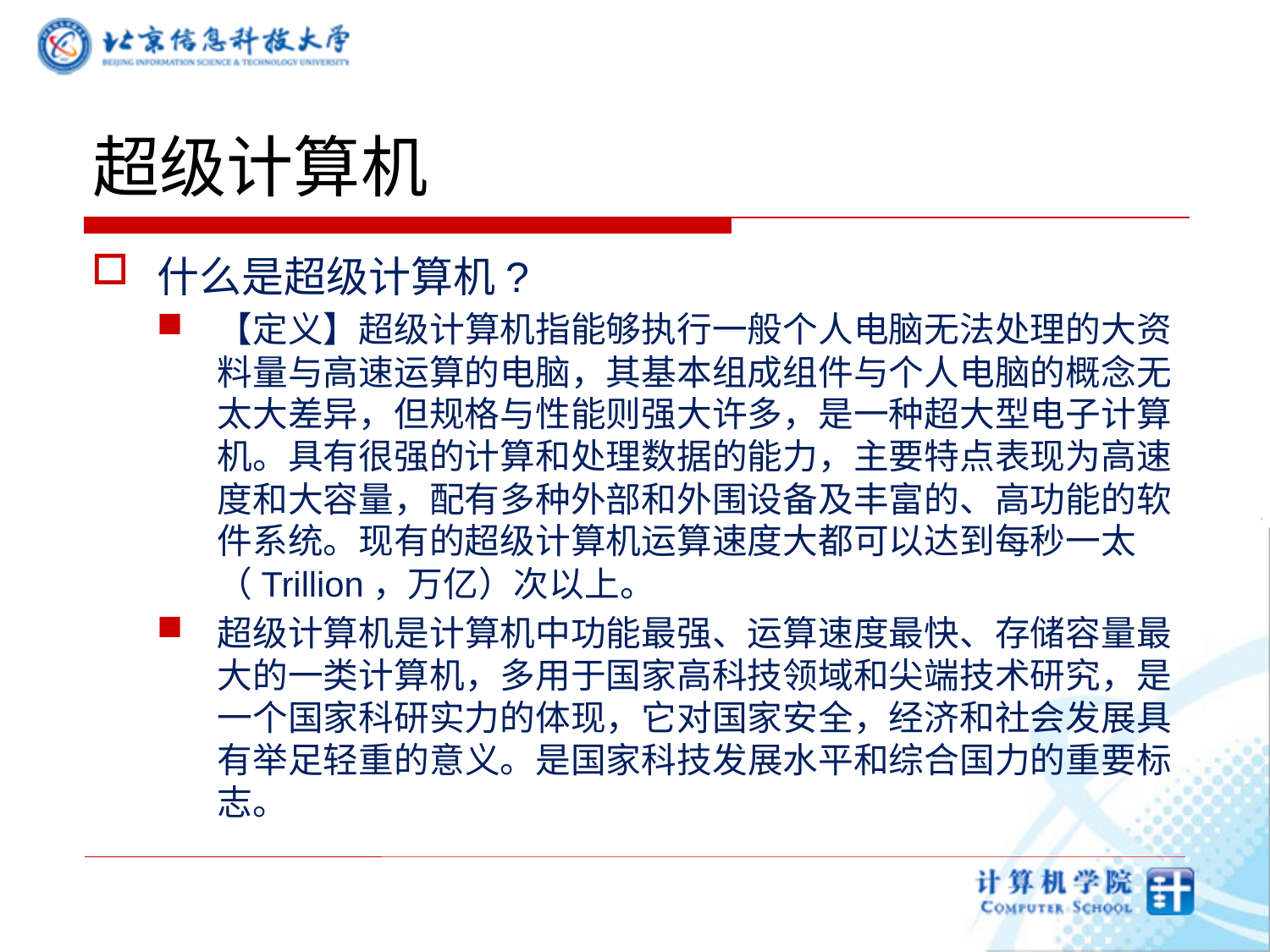

# 超级计算机
什么是超级计算机?
【定义】超级计算机指能够执行一般个人电脑无法处理的大资料量与高速运算的电脑，其基本组成组件与个人电脑的概念无太大差异，但规格与性能则强大许多，是一种超大型电子计算机。具有很强的计算和处理数据的能力，主要特点表现为高速度和大容量，配有多种外部和外围设备及丰富的、高功能的软件系统。现有的超级计算机运算速度大都可以达到每秒一太（Trillion，万亿）次以上。
超级计算机是计算机中功能最强、运算速度最快、存储容量最大的一类计算机，多用于国家高科技领域和尖端技术研究，是一个国家科研实力的体现，它对国家安全，经济和社会发展具有举足轻重的意义。是国家科技发展水平和综合国力的重要标志。